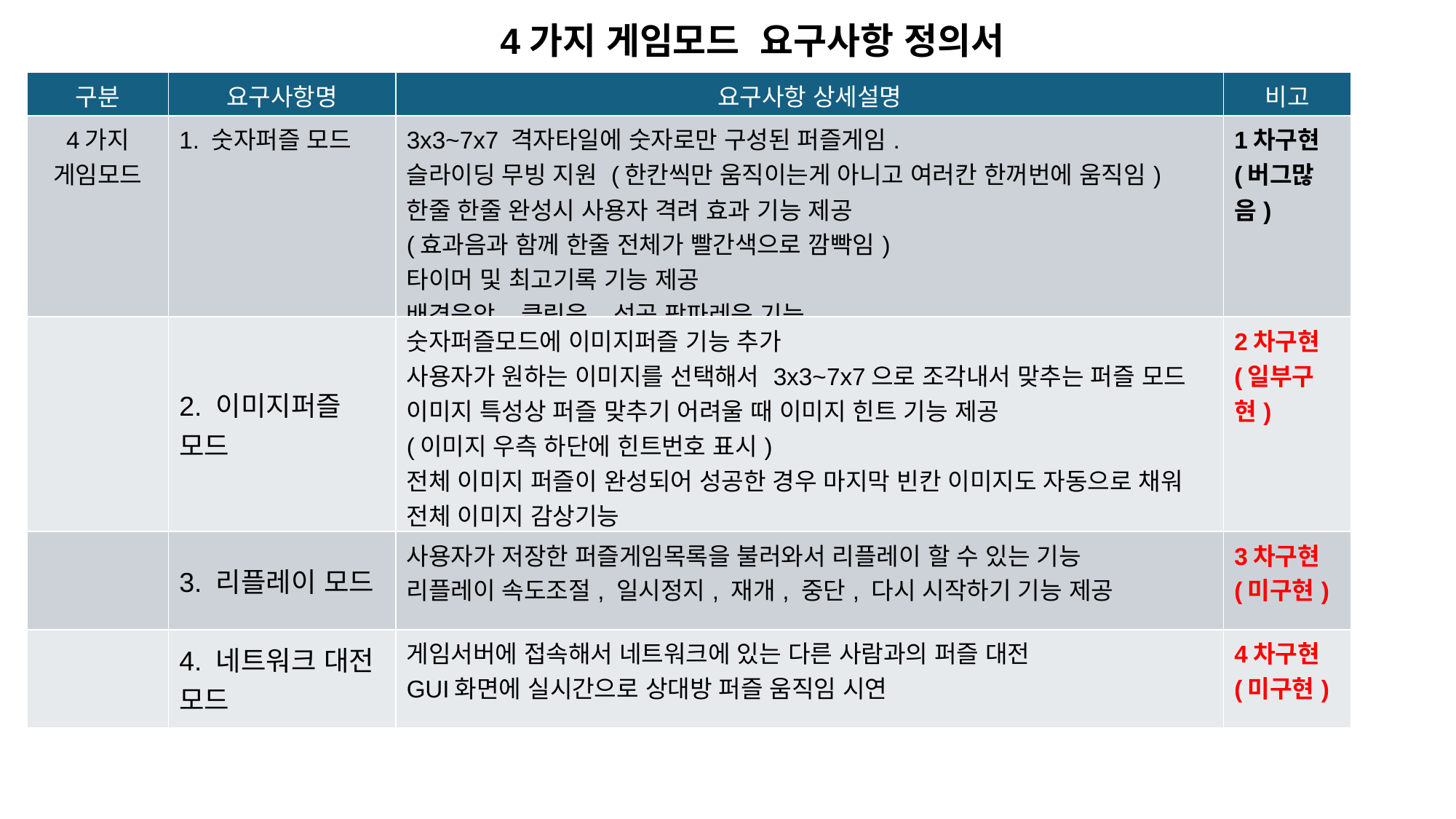

4가지 게임모드  요구사항 정의서
| 구분 | 요구사항명 | 요구사항 상세설명 | 비고 |
| --- | --- | --- | --- |
| 4가지 게임모드 | 1. 숫자퍼즐 모드 | 3x3~7x7 격자타일에 숫자로만 구성된 퍼즐게임. 슬라이딩 무빙 지원 (한칸씩만 움직이는게 아니고 여러칸 한꺼번에 움직임) 한줄 한줄 완성시 사용자 격려 효과 기능 제공 (효과음과 함께 한줄 전체가 빨간색으로 깜빡임) 타이머 및 최고기록 기능 제공 배경음악, 클릭음, 성공 팡파레음 기능 | 1차구현 (버그많음) |
|  | 2. 이미지퍼즐 모드 | 숫자퍼즐모드에 이미지퍼즐 기능 추가 사용자가 원하는 이미지를 선택해서 3x3~7x7으로 조각내서 맞추는 퍼즐 모드 이미지 특성상 퍼즐 맞추기 어려울 때 이미지 힌트 기능 제공 (이미지 우측 하단에 힌트번호 표시) 전체 이미지 퍼즐이 완성되어 성공한 경우 마지막 빈칸 이미지도 자동으로 채워 전체 이미지 감상기능 | 2차구현 (일부구현) |
|  | 3. 리플레이 모드 | 사용자가 저장한 퍼즐게임목록을 불러와서 리플레이 할 수 있는 기능 리플레이 속도조절, 일시정지, 재개, 중단, 다시 시작하기 기능 제공 | 3차구현 (미구현) |
|  | 4. 네트워크 대전 모드 | 게임서버에 접속해서 네트워크에 있는 다른 사람과의 퍼즐 대전 GUI화면에 실시간으로 상대방 퍼즐 움직임 시연 | 4차구현 (미구현) |